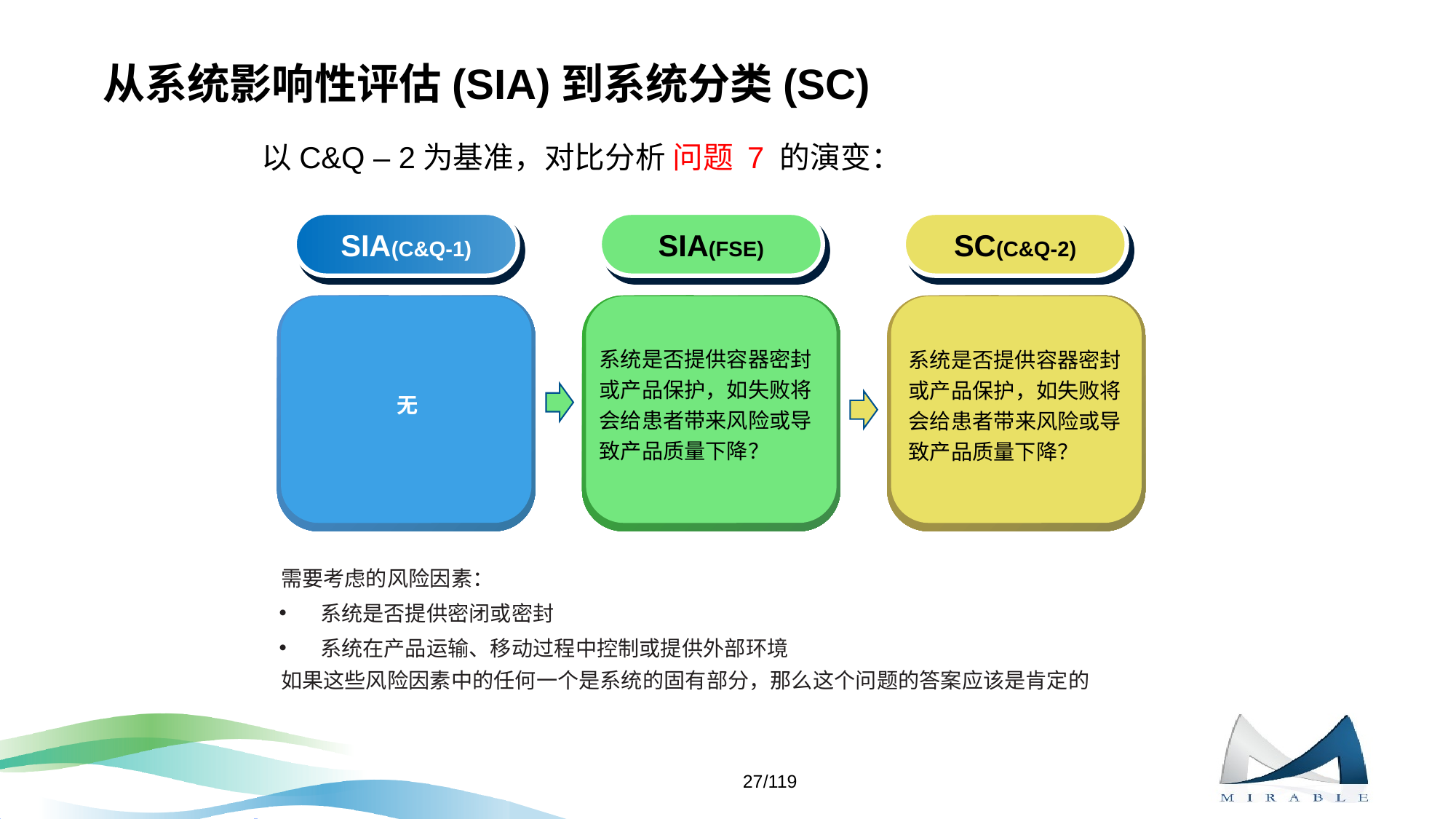

# 从系统影响性评估(SIA)到系统分类(SC)
以C&Q – 2为基准，对比分析 问题 7 的演变：
SIA(C&Q-1)
SIA(FSE)
SC(C&Q-2)

无

系统是否提供容器密封或产品保护，如失败将会给患者带来风险或导致产品质量下降？

系统是否提供容器密封或产品保护，如失败将会给患者带来风险或导致产品质量下降？

需要考虑的风险因素：
系统是否提供密闭或密封
系统在产品运输、移动过程中控制或提供外部环境
如果这些风险因素中的任何一个是系统的固有部分，那么这个问题的答案应该是肯定的
27/119